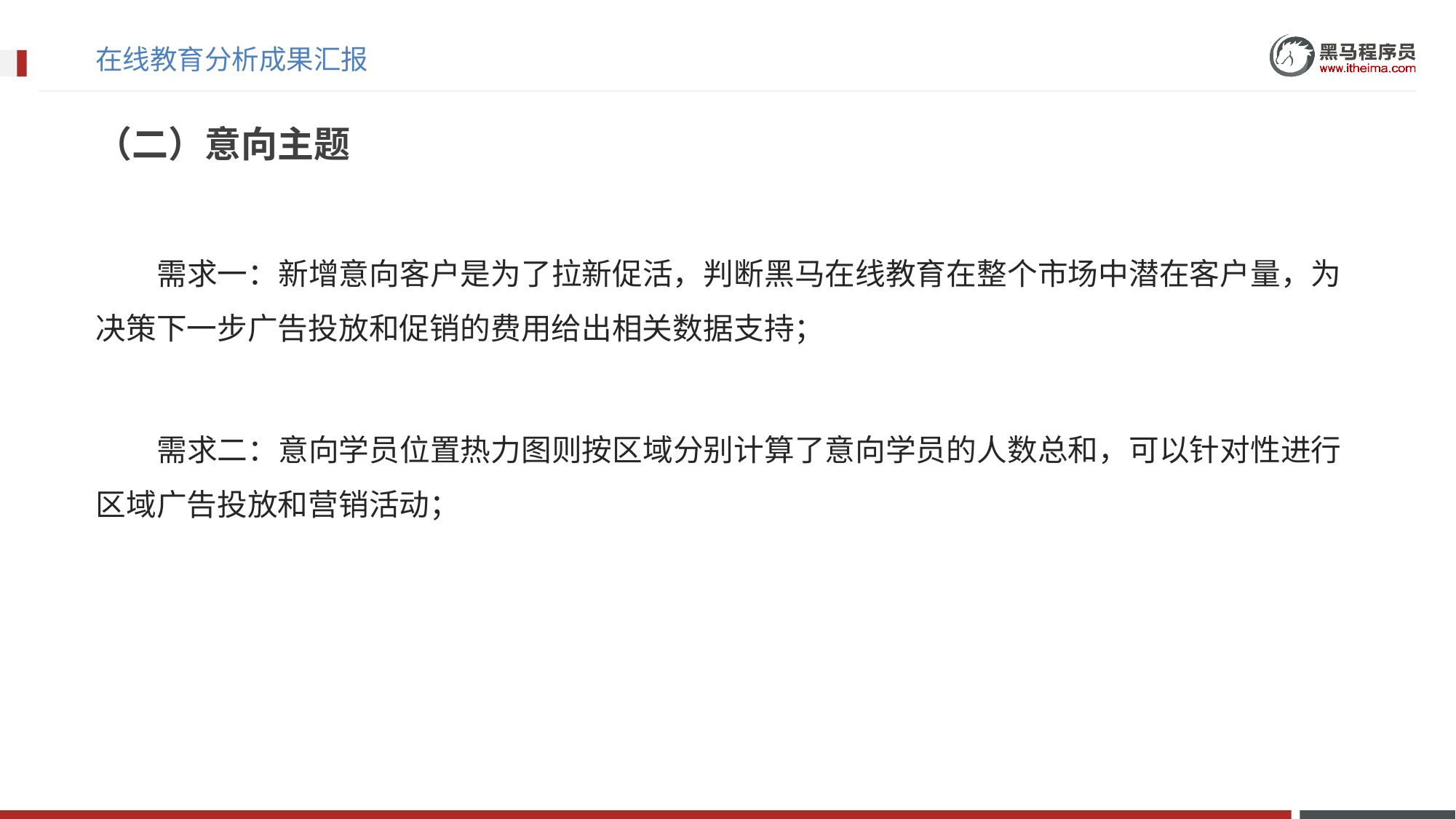

# 在线教育分析成果汇报
（二）意向主题
        需求一：新增意向客户是为了拉新促活，判断黑马在线教育在整个市场中潜在客户量，为决策下一步广告投放和促销的费用给出相关数据支持；

        需求二：意向学员位置热力图则按区域分别计算了意向学员的人数总和，可以针对性进行区域广告投放和营销活动；